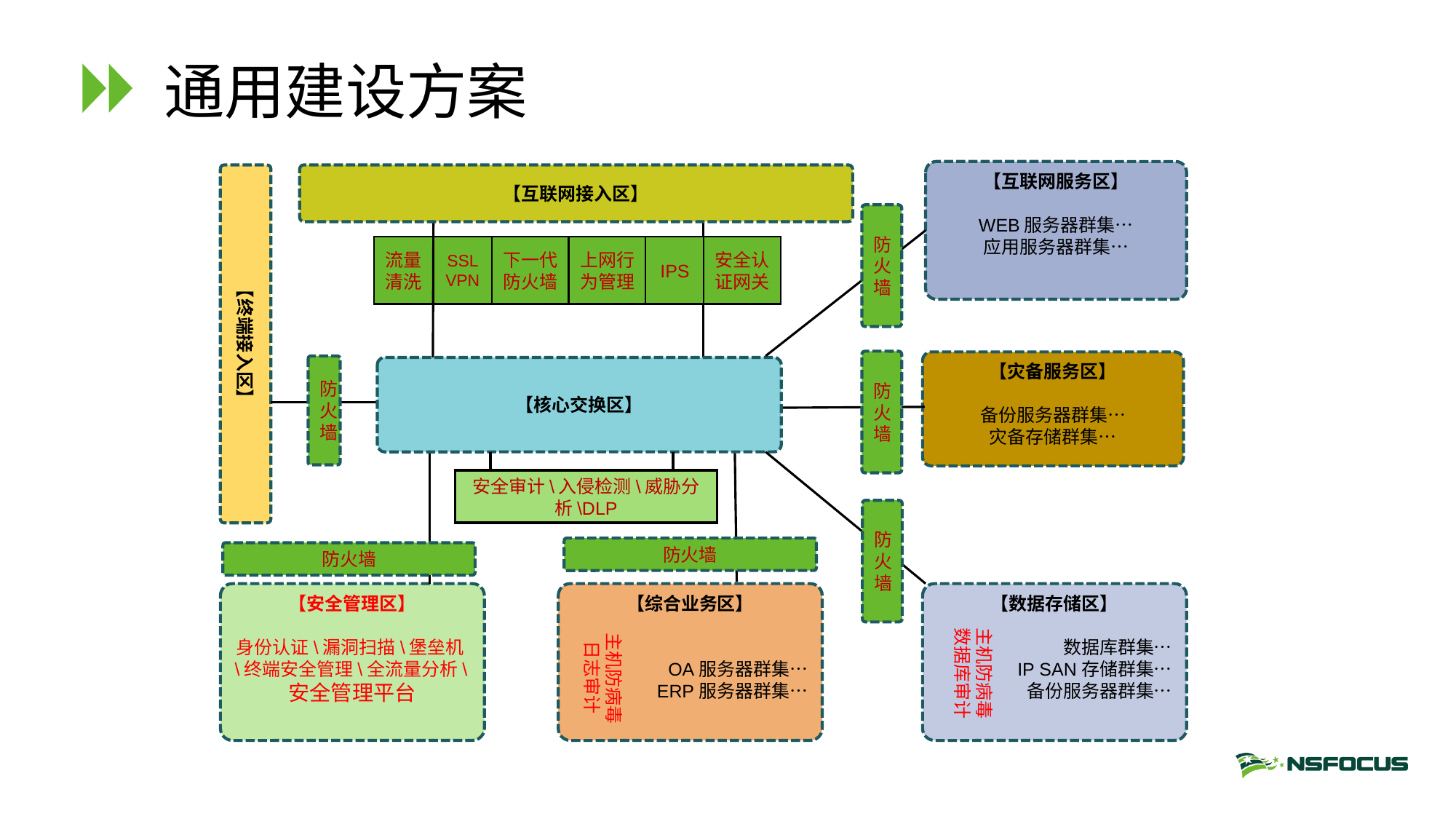

# 通用建设方案
【互联网服务区】

WEB服务器群集…
应用服务器群集…
【终端接入区】
【互联网接入区】
防火墙
上网行为管理
IPS
安全认证网关
流量清洗
SSL VPN
下一代防火墙
防火墙
【灾备服务区】

备份服务器群集…
灾备存储群集…
防火墙
【核心交换区】
安全审计\入侵检测\威胁分析\DLP
防火墙
防火墙
防火墙
【安全管理区】

身份认证\漏洞扫描\堡垒机\终端安全管理\全流量分析\安全管理平台
【综合业务区】

OA服务器群集…
ERP服务器群集…
【数据存储区】

数据库群集…
IP SAN存储群集…
备份服务器群集…
主机防病毒
数据库审计
主机防病毒
 日志审计